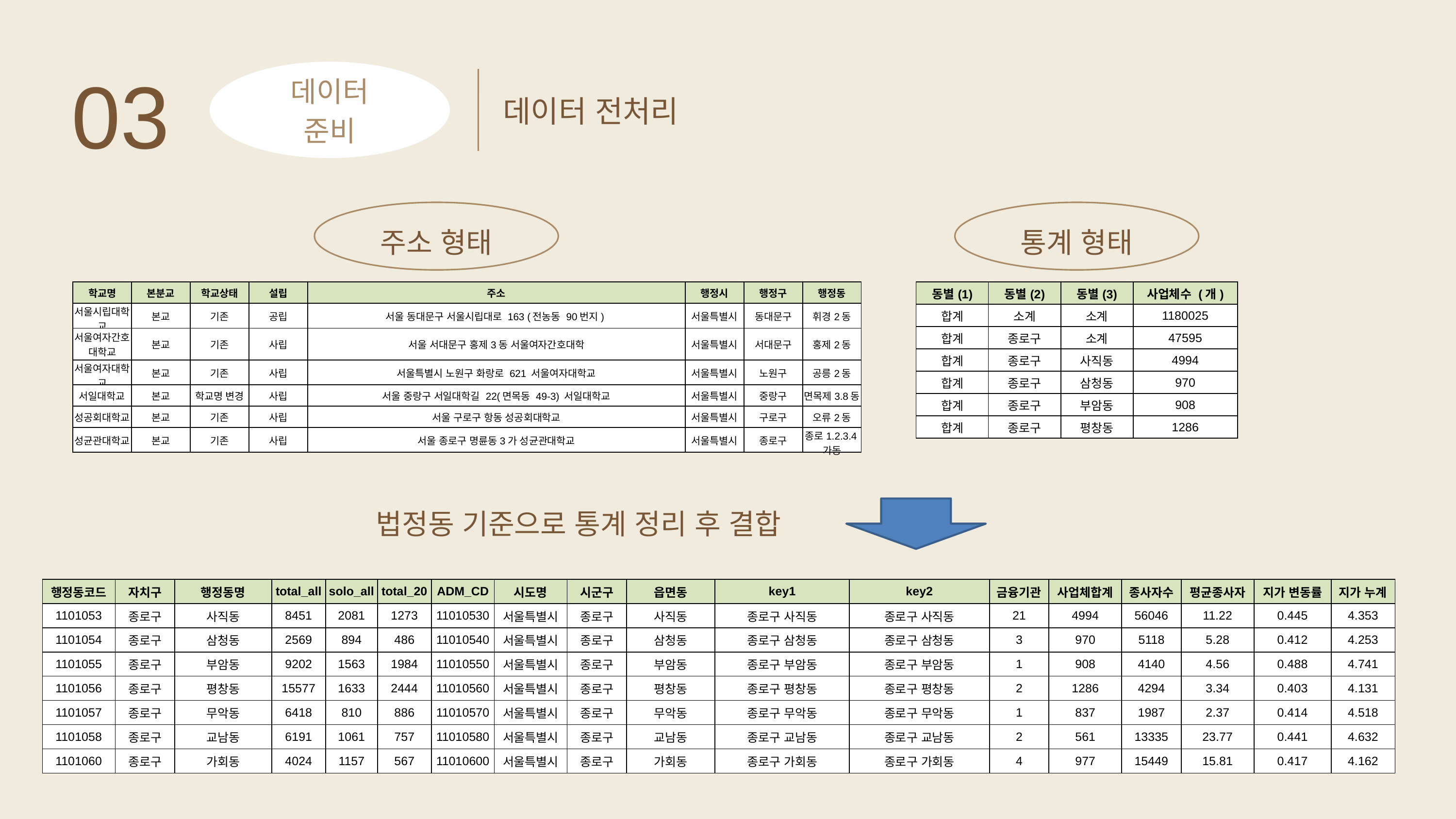

03

데이터
준비

데이터 전처리

주소 형태

통계 형태
| 학교명 | 본분교 | 학교상태 | 설립 | 주소 | 행정시 | 행정구 | 행정동 |
| --- | --- | --- | --- | --- | --- | --- | --- |
| 서울시립대학교 | 본교 | 기존 | 공립 | 서울 동대문구 서울시립대로 163 (전농동 90번지) | 서울특별시 | 동대문구 | 휘경2동 |
| 서울여자간호대학교 | 본교 | 기존 | 사립 | 서울 서대문구 홍제3동 서울여자간호대학 | 서울특별시 | 서대문구 | 홍제2동 |
| 서울여자대학교 | 본교 | 기존 | 사립 | 서울특별시 노원구 화랑로 621 서울여자대학교 | 서울특별시 | 노원구 | 공릉2동 |
| 서일대학교 | 본교 | 학교명 변경 | 사립 | 서울 중랑구 서일대학길 22(면목동 49-3) 서일대학교 | 서울특별시 | 중랑구 | 면목제3.8동 |
| 성공회대학교 | 본교 | 기존 | 사립 | 서울 구로구 항동 성공회대학교 | 서울특별시 | 구로구 | 오류2동 |
| 성균관대학교 | 본교 | 기존 | 사립 | 서울 종로구 명륜동3가 성균관대학교 | 서울특별시 | 종로구 | 종로1.2.3.4가동 |
| 동별(1) | 동별(2) | 동별(3) | 사업체수 (개) |
| --- | --- | --- | --- |
| 합계 | 소계 | 소계 | 1180025 |
| 합계 | 종로구 | 소계 | 47595 |
| 합계 | 종로구 | 사직동 | 4994 |
| 합계 | 종로구 | 삼청동 | 970 |
| 합계 | 종로구 | 부암동 | 908 |
| 합계 | 종로구 | 평창동 | 1286 |

법정동 기준으로 통계 정리 후 결합
| 행정동코드 | 자치구 | 행정동명 | total\_all | solo\_all | total\_20 | ADM\_CD | 시도명 | 시군구 | 읍면동 | key1 | key2 | 금융기관 | 사업체합계 | 종사자수 | 평균종사자 | 지가 변동률 | 지가 누계 |
| --- | --- | --- | --- | --- | --- | --- | --- | --- | --- | --- | --- | --- | --- | --- | --- | --- | --- |
| 1101053 | 종로구 | 사직동 | 8451 | 2081 | 1273 | 11010530 | 서울특별시 | 종로구 | 사직동 | 종로구 사직동 | 종로구 사직동 | 21 | 4994 | 56046 | 11.22 | 0.445 | 4.353 |
| 1101054 | 종로구 | 삼청동 | 2569 | 894 | 486 | 11010540 | 서울특별시 | 종로구 | 삼청동 | 종로구 삼청동 | 종로구 삼청동 | 3 | 970 | 5118 | 5.28 | 0.412 | 4.253 |
| 1101055 | 종로구 | 부암동 | 9202 | 1563 | 1984 | 11010550 | 서울특별시 | 종로구 | 부암동 | 종로구 부암동 | 종로구 부암동 | 1 | 908 | 4140 | 4.56 | 0.488 | 4.741 |
| 1101056 | 종로구 | 평창동 | 15577 | 1633 | 2444 | 11010560 | 서울특별시 | 종로구 | 평창동 | 종로구 평창동 | 종로구 평창동 | 2 | 1286 | 4294 | 3.34 | 0.403 | 4.131 |
| 1101057 | 종로구 | 무악동 | 6418 | 810 | 886 | 11010570 | 서울특별시 | 종로구 | 무악동 | 종로구 무악동 | 종로구 무악동 | 1 | 837 | 1987 | 2.37 | 0.414 | 4.518 |
| 1101058 | 종로구 | 교남동 | 6191 | 1061 | 757 | 11010580 | 서울특별시 | 종로구 | 교남동 | 종로구 교남동 | 종로구 교남동 | 2 | 561 | 13335 | 23.77 | 0.441 | 4.632 |
| 1101060 | 종로구 | 가회동 | 4024 | 1157 | 567 | 11010600 | 서울특별시 | 종로구 | 가회동 | 종로구 가회동 | 종로구 가회동 | 4 | 977 | 15449 | 15.81 | 0.417 | 4.162 |